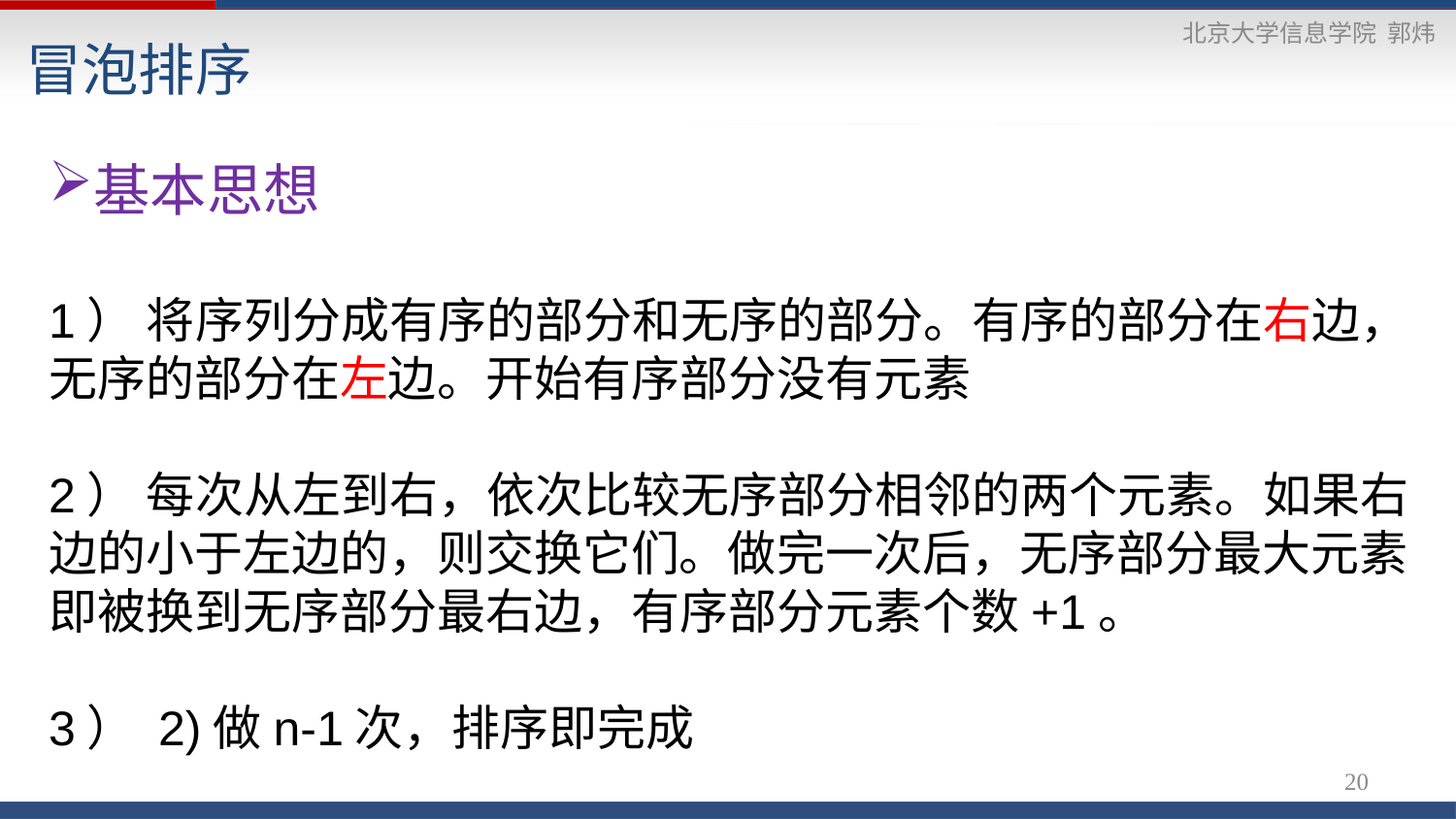

冒泡排序
基本思想

1） 将序列分成有序的部分和无序的部分。有序的部分在右边，无序的部分在左边。开始有序部分没有元素

2） 每次从左到右，依次比较无序部分相邻的两个元素。如果右边的小于左边的，则交换它们。做完一次后，无序部分最大元素 即被换到无序部分最右边，有序部分元素个数+1。

3） 2)做n-1次，排序即完成
20